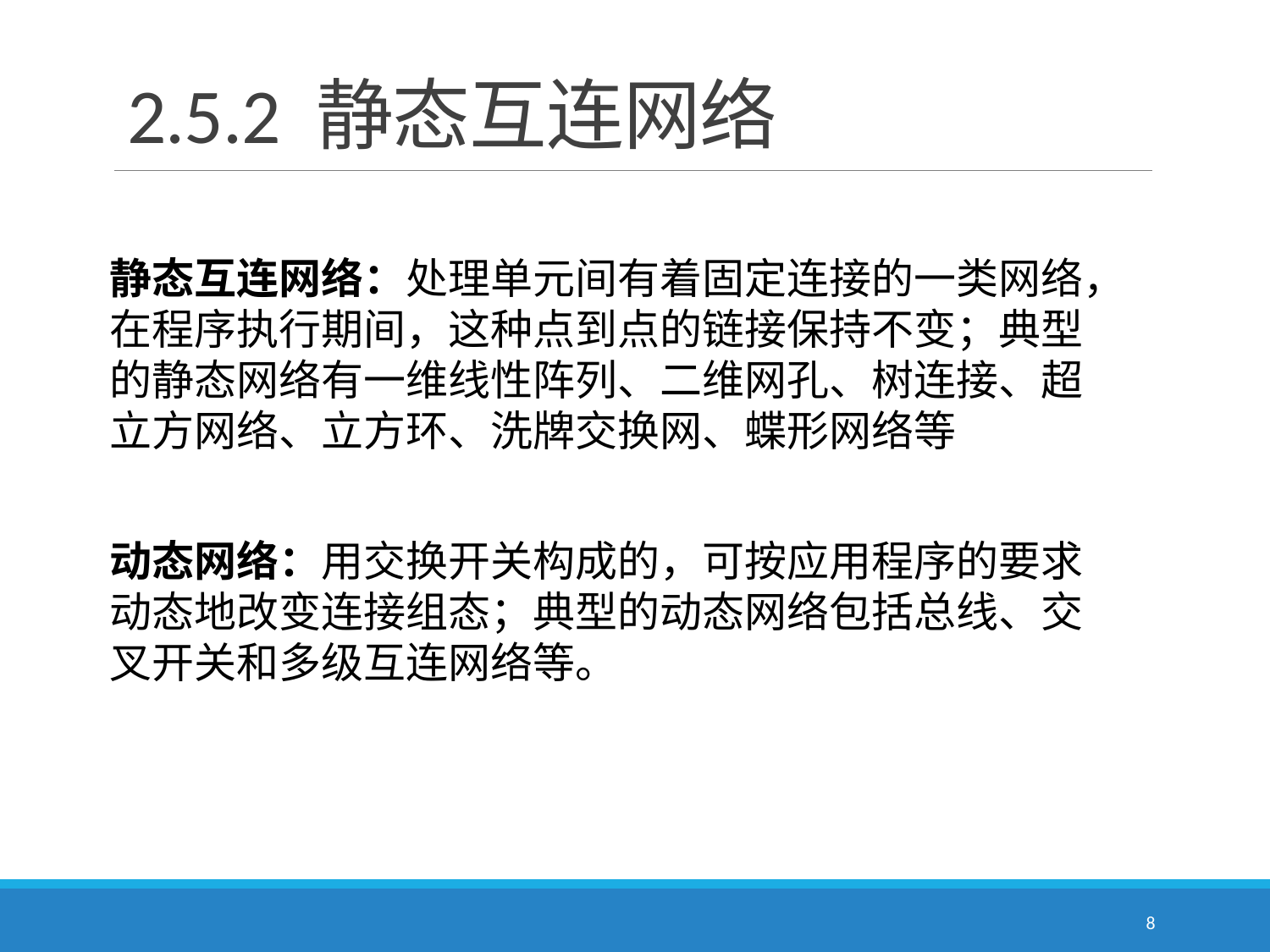

# 2.5.2 静态互连网络
静态互连网络：处理单元间有着固定连接的一类网络，在程序执行期间，这种点到点的链接保持不变；典型的静态网络有一维线性阵列、二维网孔、树连接、超立方网络、立方环、洗牌交换网、蝶形网络等
动态网络：用交换开关构成的，可按应用程序的要求动态地改变连接组态；典型的动态网络包括总线、交叉开关和多级互连网络等。
8